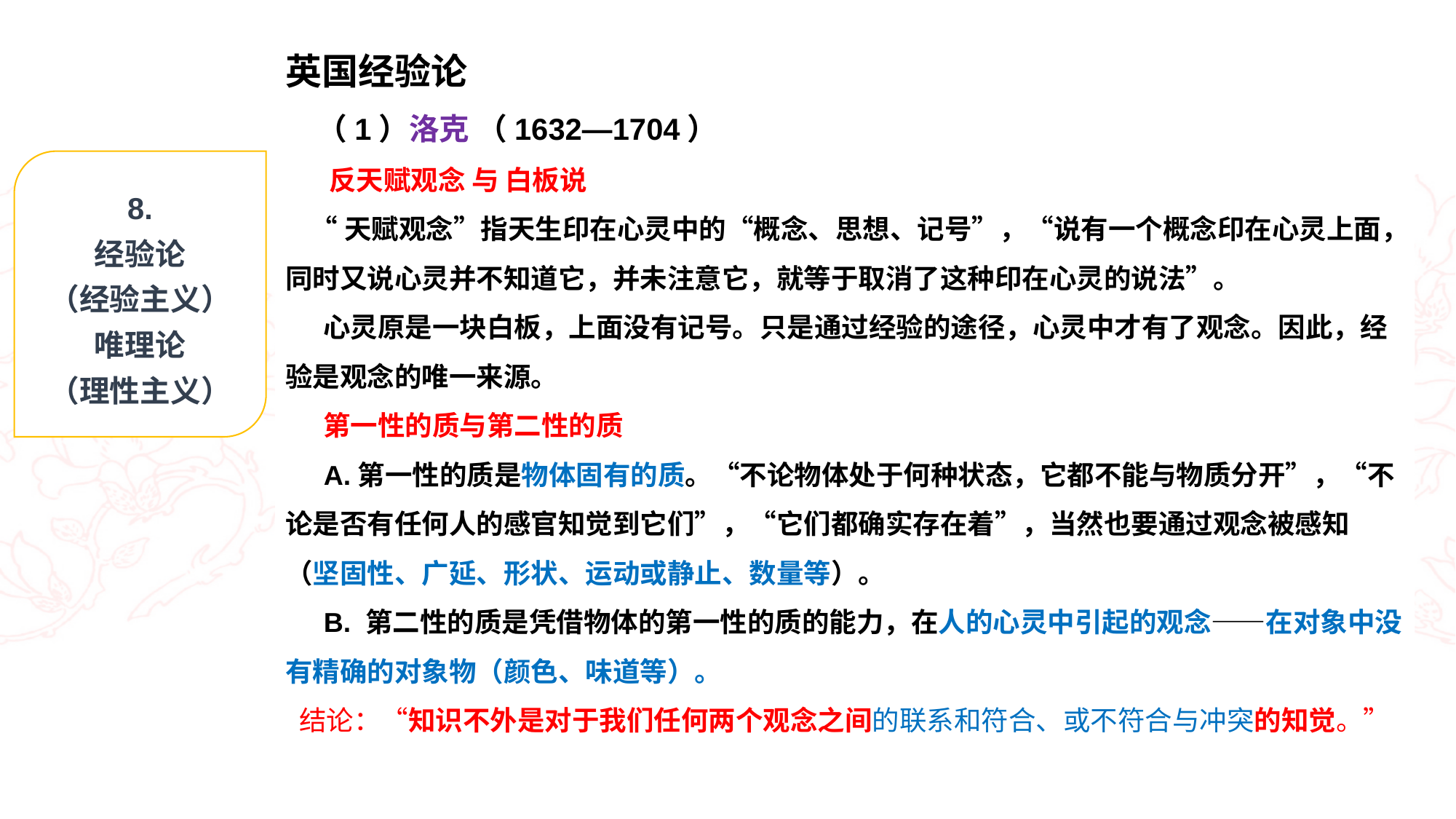

英国经验论
    （1）洛克 （1632—1704）
      反天赋观念 与 白板说
    “天赋观念”指天生印在心灵中的“概念、思想、记号”，“说有一个概念印在心灵上面，同时又说心灵并不知道它，并未注意它，就等于取消了这种印在心灵的说法”。
     心灵原是一块白板，上面没有记号。只是通过经验的途径，心灵中才有了观念。因此，经验是观念的唯一来源。
     第一性的质与第二性的质
     A.第一性的质是物体固有的质。“不论物体处于何种状态，它都不能与物质分开”，“不论是否有任何人的感官知觉到它们”，“它们都确实存在着”，当然也要通过观念被感知（坚固性、广延、形状、运动或静止、数量等）。
     B. 第二性的质是凭借物体的第一性的质的能力，在人的心灵中引起的观念——在对象中没有精确的对象物（颜色、味道等）。
结论：“知识不外是对于我们任何两个观念之间的联系和符合、或不符合与冲突的知觉。”
8.
经验论
（经验主义）
唯理论
（理性主义）